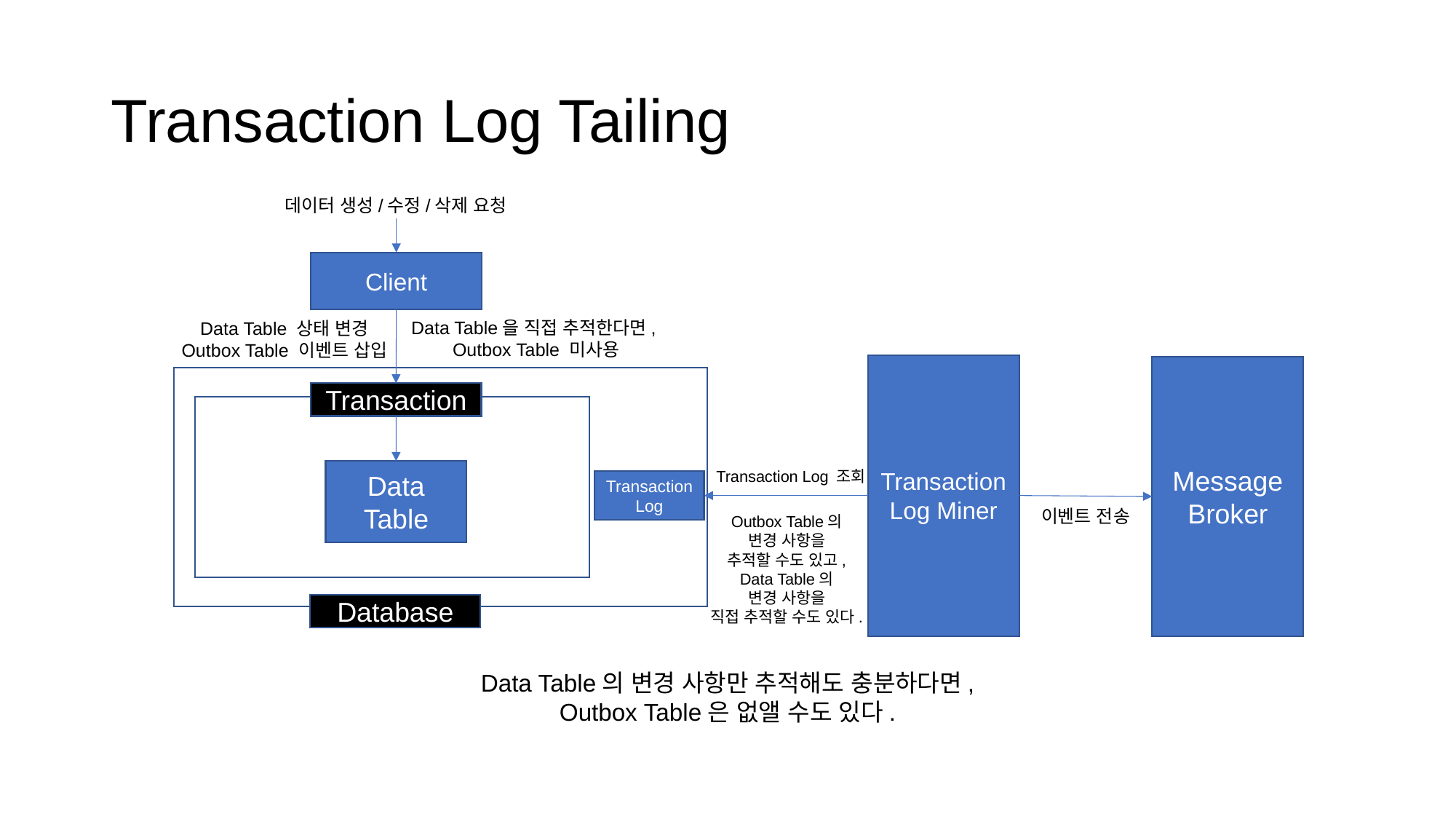

# Transaction Log Tailing
데이터 생성/수정/삭제 요청
Client
Data Table을 직접 추적한다면,
Outbox Table 미사용
Data Table 상태 변경
Outbox Table 이벤트 삽입
Transaction
Log Miner
Message
Broker

Transaction

Data Table
Transaction Log 조회
Transaction
Log
이벤트 전송
Outbox Table의
변경 사항을
추적할 수도 있고,
Data Table의
변경 사항을
직접 추적할 수도 있다.
Database
Data Table의 변경 사항만 추적해도 충분하다면,
Outbox Table은 없앨 수도 있다.